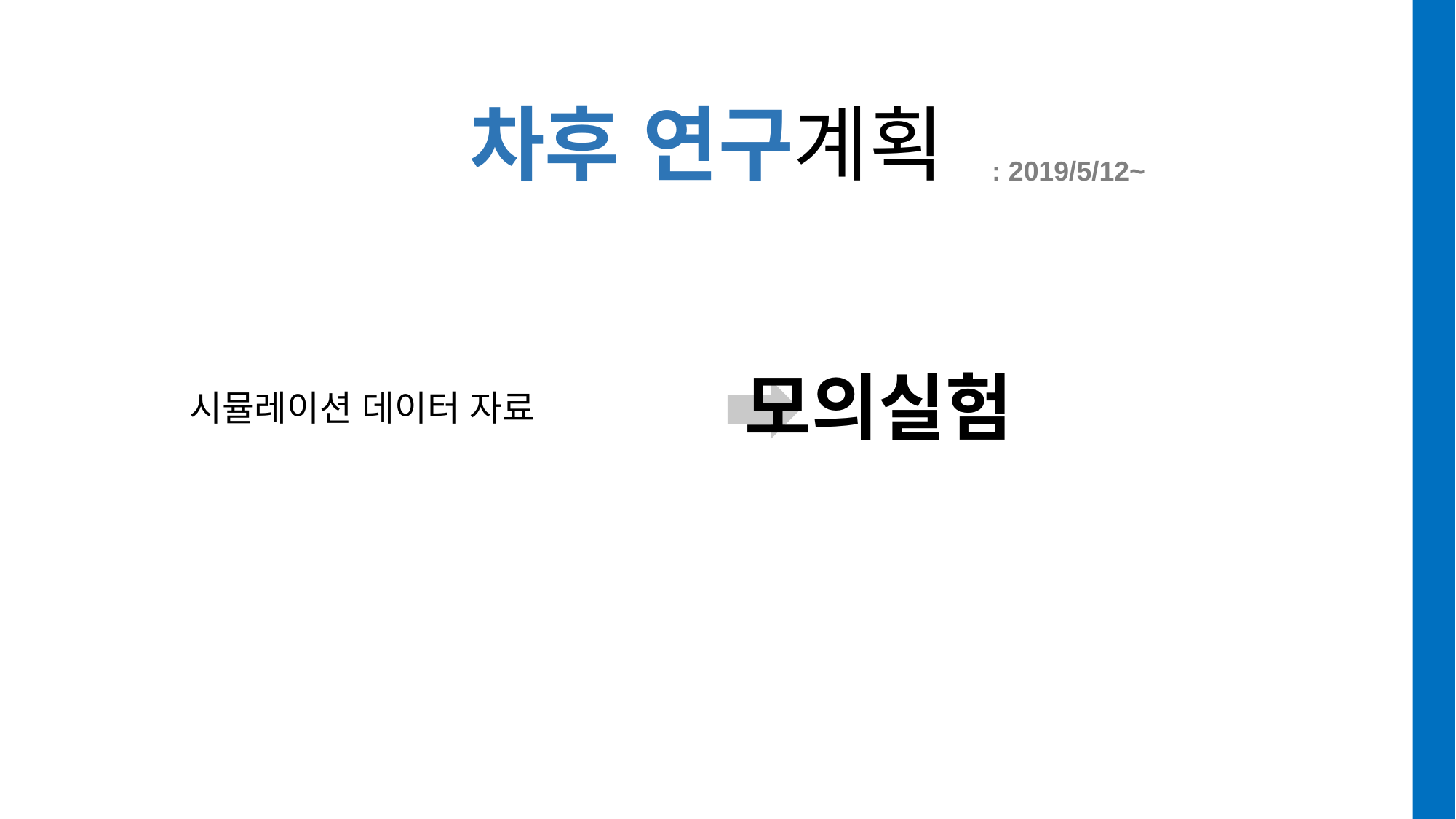

# 차후 연구계획
: 2019/5/12~
모의실험
시뮬레이션 데이터 자료